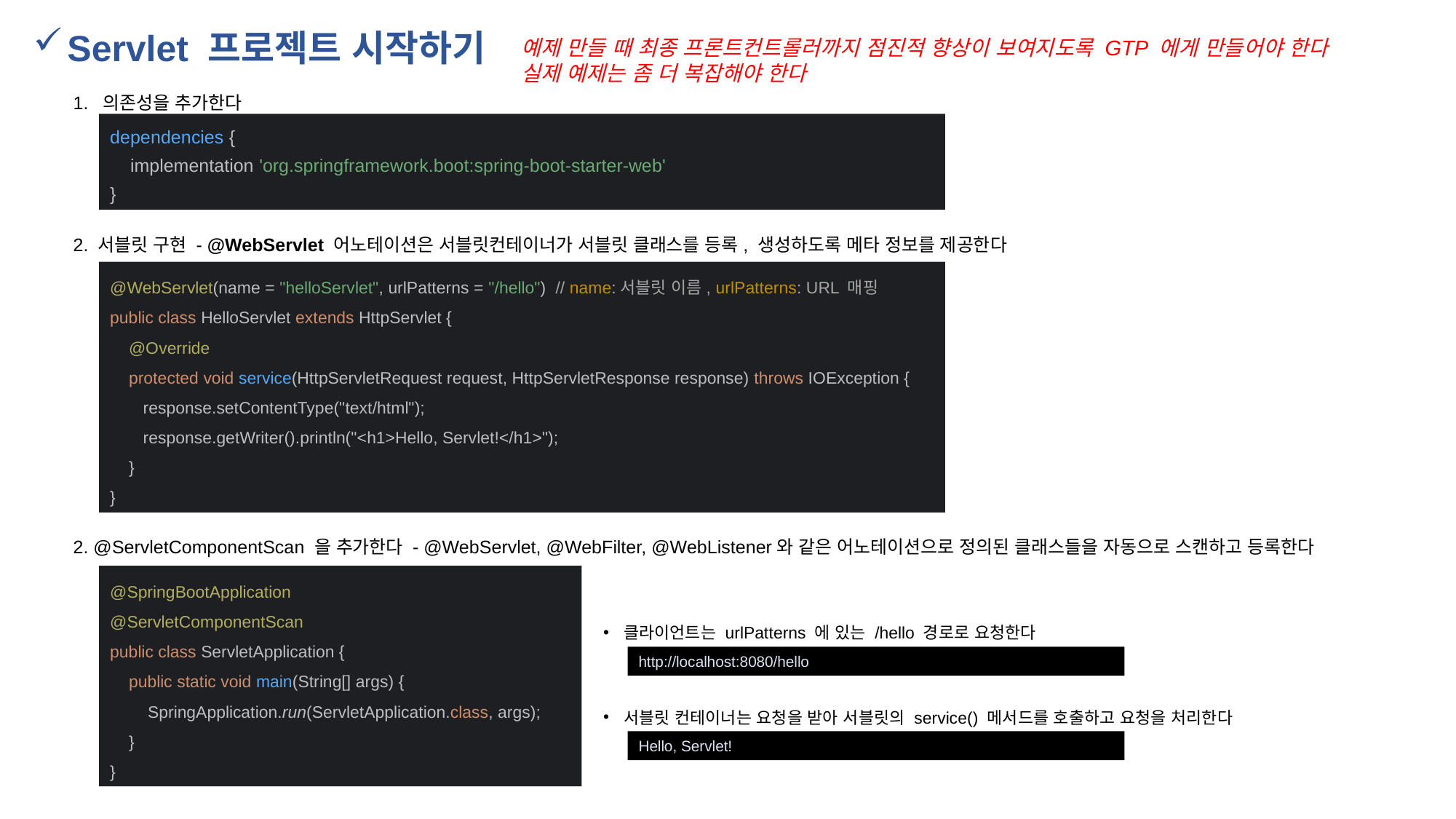

Servlet 프로젝트 시작하기
예제 만들 때 최종 프론트컨트롤러까지 점진적 향상이 보여지도록 GTP 에게 만들어야 한다
실제 예제는 좀 더 복잡해야 한다
1.  의존성을 추가한다
dependencies {
    implementation 'org.springframework.boot:spring-boot-starter-web'
}
2. 서블릿 구현 - @WebServlet 어노테이션은 서블릿컨테이너가 서블릿 클래스를 등록, 생성하도록 메타 정보를 제공한다
@WebServlet(name = "helloServlet", urlPatterns = "/hello")  // name:서블릿 이름, urlPatterns: URL 매핑
public class HelloServlet extends HttpServlet {
    @Override
    protected void service(HttpServletRequest request, HttpServletResponse response) throws IOException {
       response.setContentType("text/html");
       response.getWriter().println("<h1>Hello, Servlet!</h1>");
    }
}
2. @ServletComponentScan 을 추가한다 - @WebServlet, @WebFilter, @WebListener와 같은 어노테이션으로 정의된 클래스들을 자동으로 스캔하고 등록한다
@SpringBootApplication
@ServletComponentScan
public class ServletApplication {
    public static void main(String[] args) {
        SpringApplication.run(ServletApplication.class, args);
    }
}
클라이언트는 urlPatterns 에 있는 /hello 경로로 요청한다
http://localhost:8080/hello
서블릿 컨테이너는 요청을 받아 서블릿의 service() 메서드를 호출하고 요청을 처리한다
Hello, Servlet!